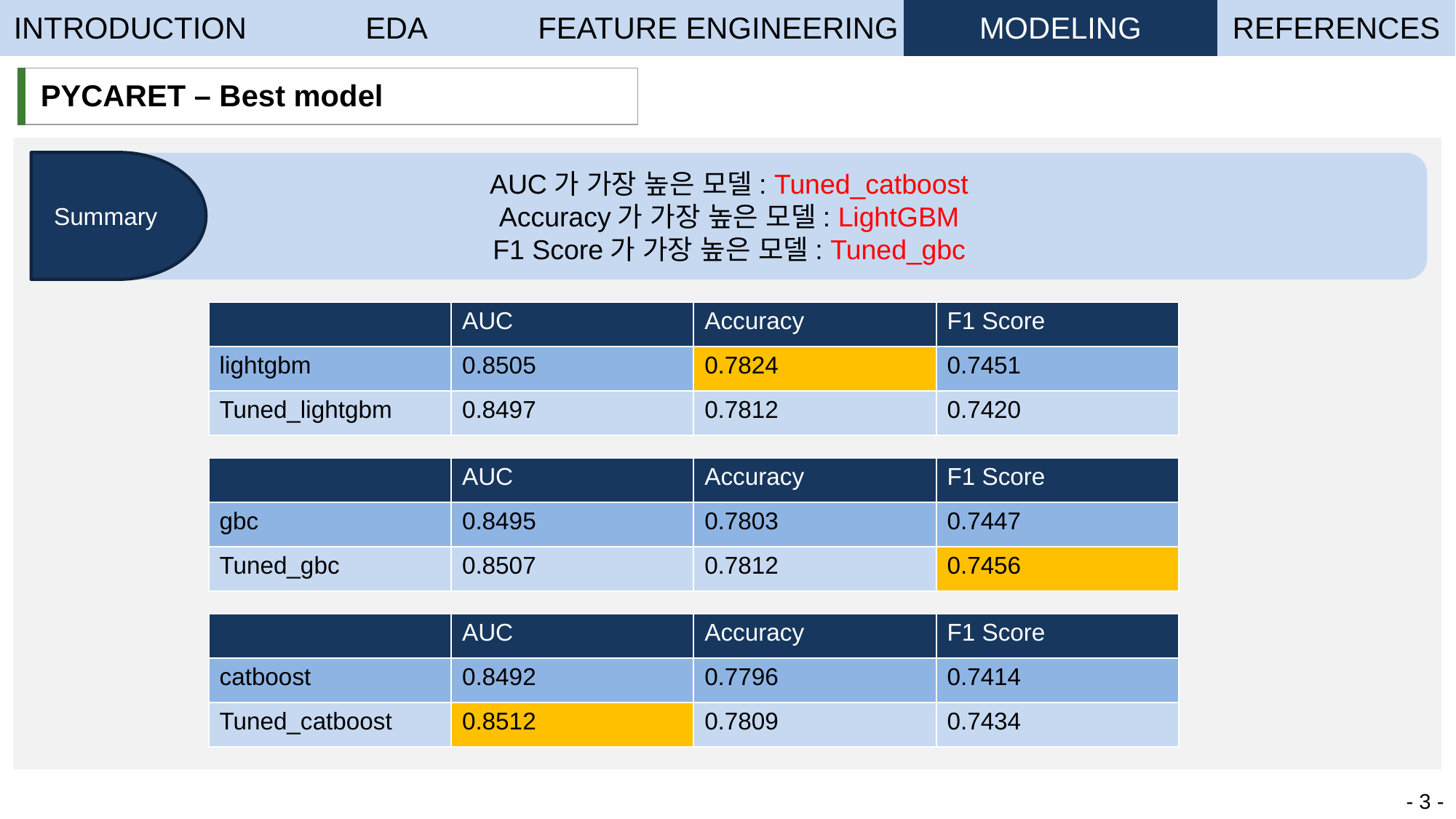

| INTRODUCTION | EDA | FEATURE ENGINEERING | MODELING | REFERENCES |
| --- | --- | --- | --- | --- |
| PYCARET – Best model |
| --- |

Summary
AUC가 가장 높은 모델: Tuned_catboost
Accuracy가 가장 높은 모델: LightGBM
F1 Score가 가장 높은 모델: Tuned_gbc
|  | AUC | Accuracy | F1 Score |
| --- | --- | --- | --- |
| lightgbm | 0.8505 | 0.7824 | 0.7451 |
| Tuned\_lightgbm | 0.8497 | 0.7812 | 0.7420 |
|  | AUC | Accuracy | F1 Score |
| --- | --- | --- | --- |
| gbc | 0.8495 | 0.7803 | 0.7447 |
| Tuned\_gbc | 0.8507 | 0.7812 | 0.7456 |
|  | AUC | Accuracy | F1 Score |
| --- | --- | --- | --- |
| catboost | 0.8492 | 0.7796 | 0.7414 |
| Tuned\_catboost | 0.8512 | 0.7809 | 0.7434 |
- 3 -